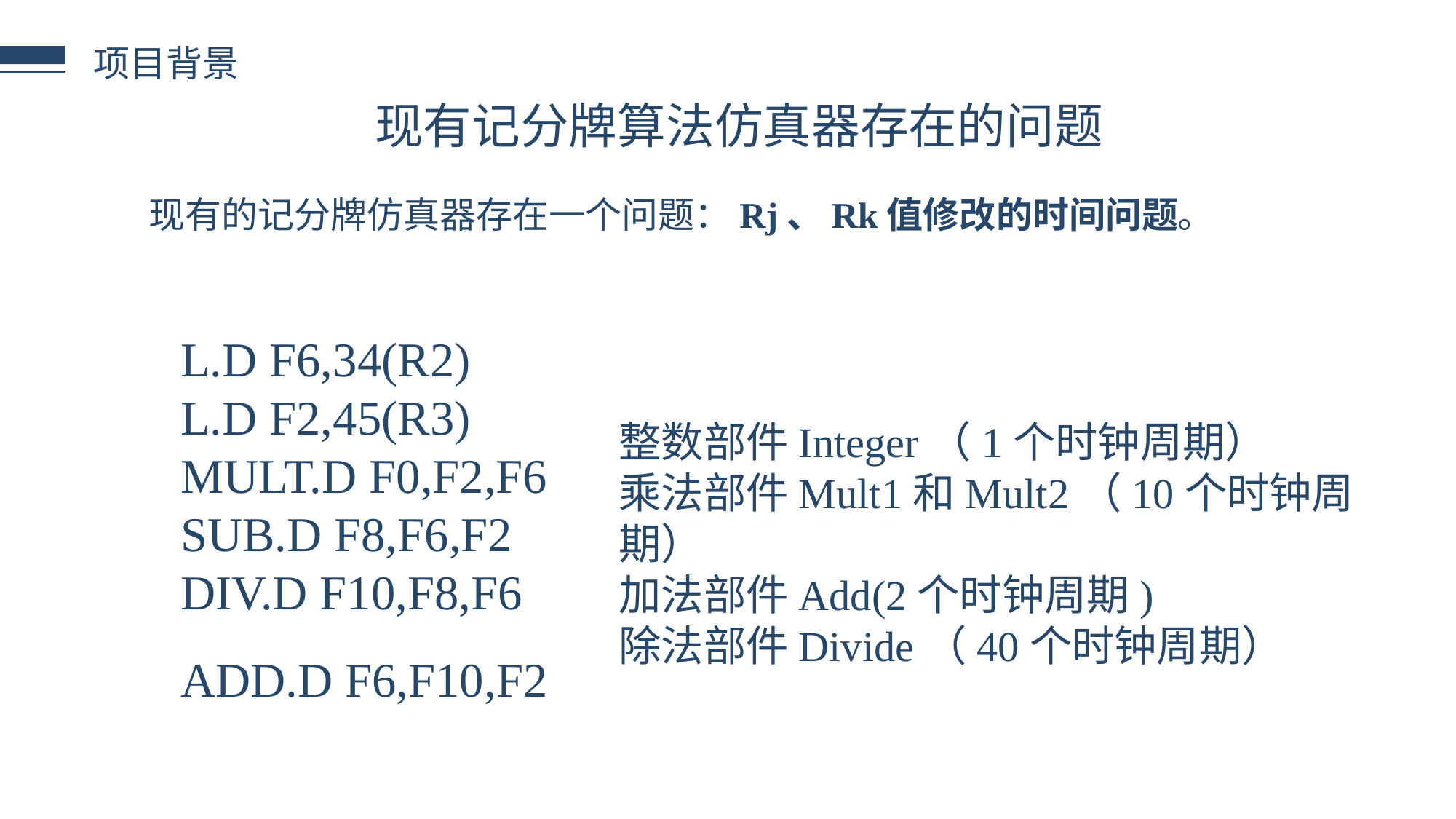

项目背景

 现有记分牌算法仿真器存在的问题
现有的记分牌仿真器存在一个问题：Rj、Rk值修改的时间问题。

L.D F6,34(R2)L.D F2,45(R3)MULT.D F0,F2,F6SUB.D F8,F6,F2DIV.D F10,F8,F6ADD.D F6,F10,F2
整数部件Integer（1个时钟周期）
乘法部件Mult1和Mult2（10个时钟周期）
加法部件Add(2个时钟周期)
除法部件Divide（40个时钟周期）